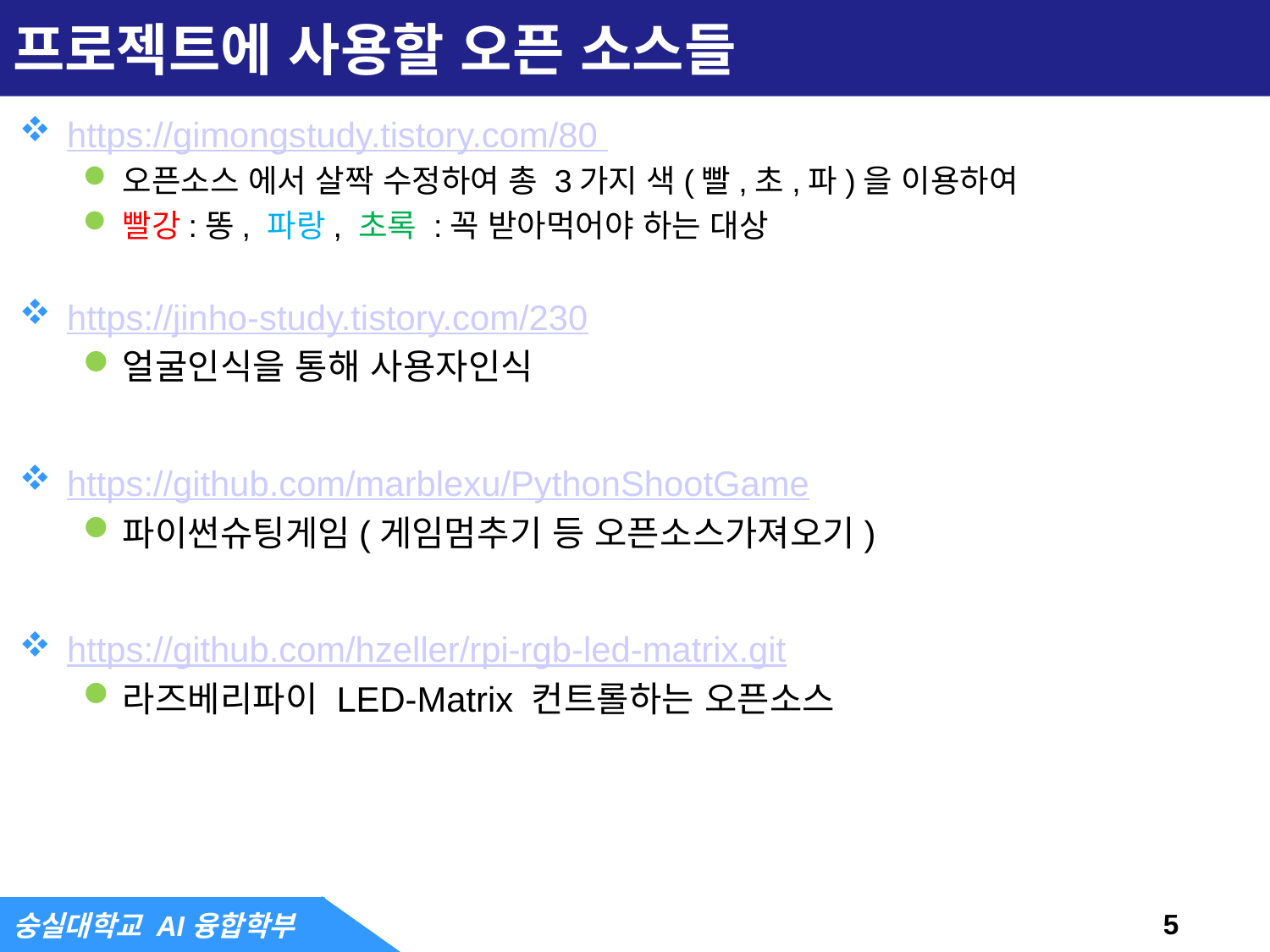

# 프로젝트에 사용할 오픈 소스들
https://gimongstudy.tistory.com/80
오픈소스 에서 살짝 수정하여 총 3가지 색(빨,초,파)을 이용하여
빨강:똥, 파랑, 초록 :꼭 받아먹어야 하는 대상

https://jinho-study.tistory.com/230
얼굴인식을 통해 사용자인식

https://github.com/marblexu/PythonShootGame
파이썬슈팅게임(게임멈추기 등 오픈소스가져오기)

https://github.com/hzeller/rpi-rgb-led-matrix.git
라즈베리파이 LED-Matrix 컨트롤하는 오픈소스